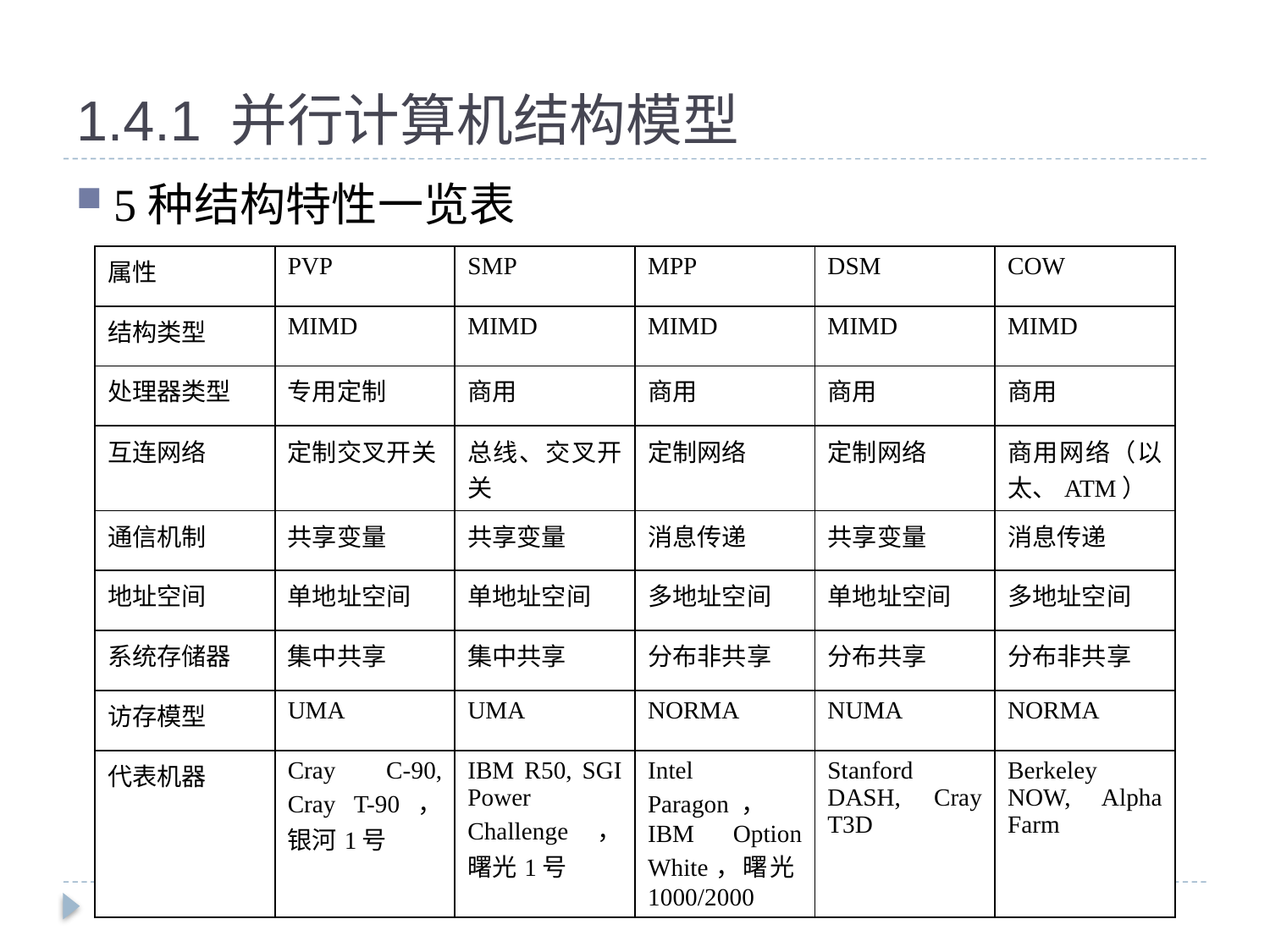

# 1.4.1 并行计算机结构模型
5种结构特性一览表
| 属性 | PVP | SMP | MPP | DSM | COW |
| --- | --- | --- | --- | --- | --- |
| 结构类型 | MIMD | MIMD | MIMD | MIMD | MIMD |
| 处理器类型 | 专用定制 | 商用 | 商用 | 商用 | 商用 |
| 互连网络 | 定制交叉开关 | 总线、交叉开关 | 定制网络 | 定制网络 | 商用网络（以太、ATM） |
| 通信机制 | 共享变量 | 共享变量 | 消息传递 | 共享变量 | 消息传递 |
| 地址空间 | 单地址空间 | 单地址空间 | 多地址空间 | 单地址空间 | 多地址空间 |
| 系统存储器 | 集中共享 | 集中共享 | 分布非共享 | 分布共享 | 分布非共享 |
| 访存模型 | UMA | UMA | NORMA | NUMA | NORMA |
| 代表机器 | Cray C-90, Cray T-90，银河1号 | IBM R50, SGI Power Challenge，曙光1号 | Intel Paragon， IBM Option White，曙光1000/2000 | Stanford DASH, Cray T3D | Berkeley NOW, Alpha Farm |
21